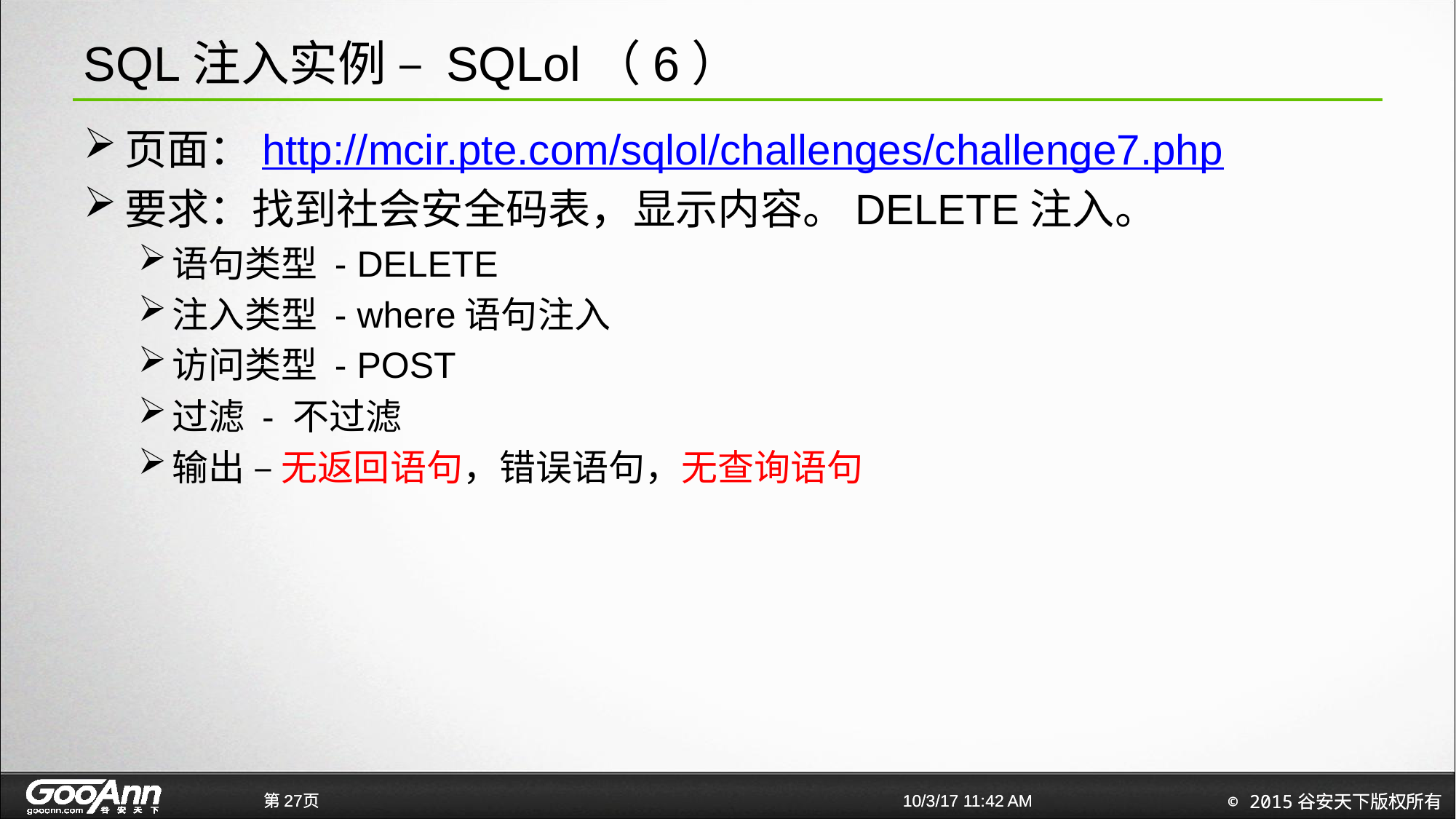

# SQL注入实例 – SQLol（6）
页面：http://mcir.pte.com/sqlol/challenges/challenge7.php
要求：找到社会安全码表，显示内容。DELETE注入。
语句类型 - DELETE
注入类型 - where语句注入
访问类型 - POST
过滤 - 不过滤
输出 – 无返回语句，错误语句，无查询语句